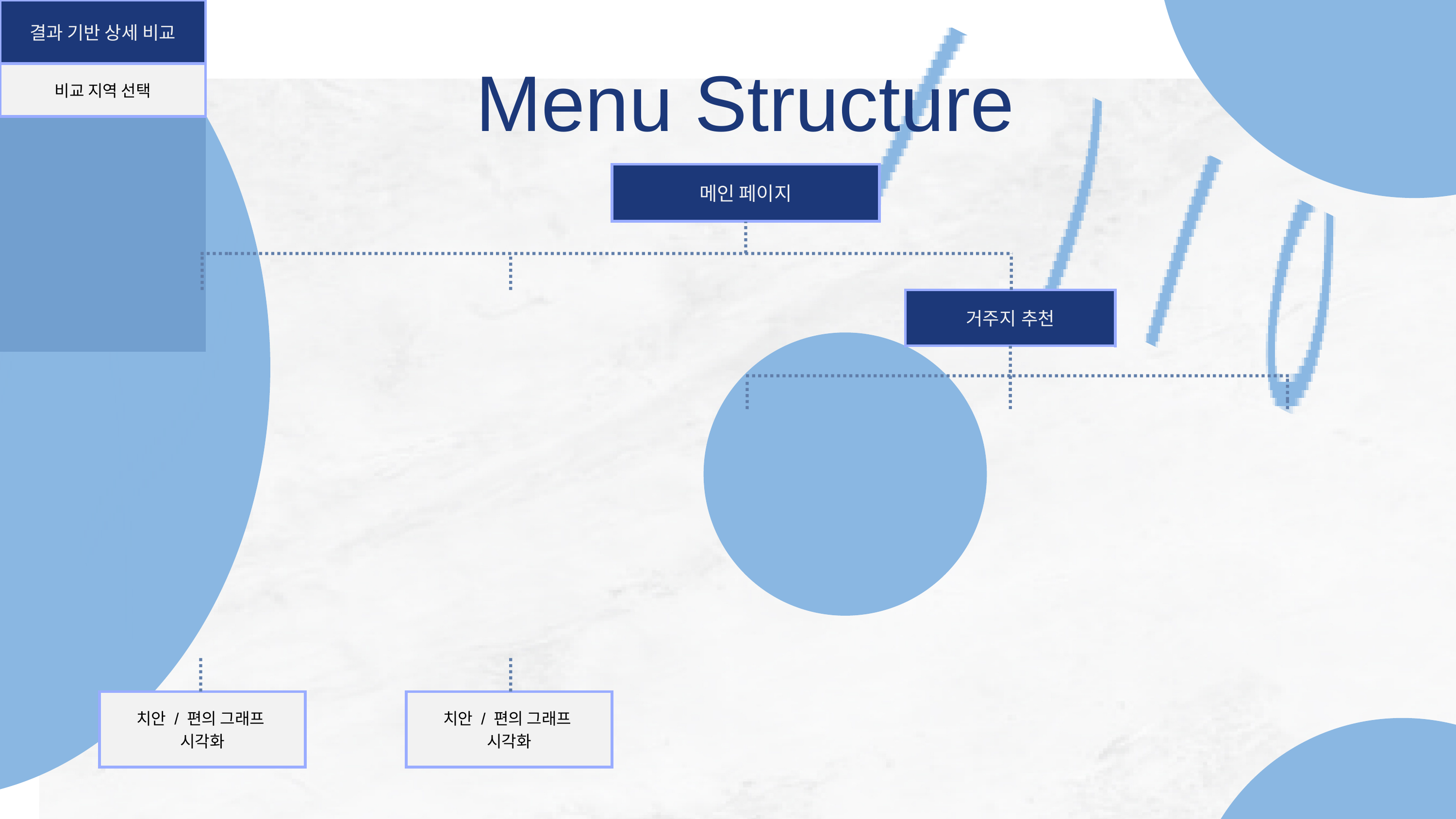

Menu Structure

| 메인 페이지 | 메인 페이지 | 메인 페이지 | 메인 페이지 |
| --- | --- | --- | --- |
| 메인 페이지 | 메인 페이지 | 메인 페이지 | 메인 페이지 |
| 메인 페이지 | 메인 페이지 | 메인 페이지 | 메인 페이지 |
| 메인 페이지 | 메인 페이지 | 메인 페이지 | 메인 페이지 |
| 메인 페이지 | 메인 페이지 | 메인 페이지 | 메인 페이지 |
| 메인 페이지 | 메인 페이지 | 메인 페이지 | 메인 페이지 |
| 메인 페이지 | 메인 페이지 | 메인 페이지 | 메인 페이지 |

| 지역구 화면 | 지역구 화면 | 지역구 화면 | 지역구 화면 |
| --- | --- | --- | --- |
| 밀집도 | 밀집도 | 밀집도 | 밀집도 |
| 밀집도 | 밀집도 | 밀집도 | 밀집도 |
| 밀집도 | 밀집도 | 밀집도 | 밀집도 |
| 밀집도 | 밀집도 | 밀집도 | 밀집도 |
| 밀집도 | 밀집도 | 밀집도 | 밀집도 |
| 밀집도 | 밀집도 | 밀집도 | 밀집도 |
| 평균가(전/월세) | 평균가(전/월세) | 평균가(전/월세) | 평균가(전/월세) |
| 치안 점수 | 치안 점수 | 치안 점수 | 치안 점수 |
| 편의 점수 | 편의 점수 | 편의 점수 | 편의 점수 |
| 상세 보기란 | 상세 보기란 | 상세 보기란 | 상세 보기란 |
| 행정동 화면 | 행정동 화면 | 행정동 화면 | 행정동 화면 |
| --- | --- | --- | --- |
| 밀집도 | 밀집도 | 밀집도 | 밀집도 |
| 밀집도 | 밀집도 | 밀집도 | 밀집도 |
| 밀집도 | 밀집도 | 밀집도 | 밀집도 |
| 밀집도 | 밀집도 | 밀집도 | 밀집도 |
| 밀집도 | 밀집도 | 밀집도 | 밀집도 |
| 밀집도 | 밀집도 | 밀집도 | 밀집도 |
| 평균가(전/월세) | 평균가(전/월세) | 평균가(전/월세) | 평균가(전/월세) |
| 치안 점수 | 치안 점수 | 치안 점수 | 치안 점수 |
| 편의 점수 | 편의 점수 | 편의 점수 | 편의 점수 |
| 상세 보기란 | 상세 보기란 | 상세 보기란 | 상세 보기란 |
| 거주지 추천 | 거주지 추천 | 거주지 추천 | 거주지 추천 |
| --- | --- | --- | --- |
| 거주지 추천 | 거주지 추천 | 거주지 추천 | 거주지 추천 |
| 거주지 추천 | 거주지 추천 | 거주지 추천 | 거주지 추천 |
| 거주지 추천 | 거주지 추천 | 거주지 추천 | 거주지 추천 |
| 거주지 추천 | 거주지 추천 | 거주지 추천 | 거주지 추천 |
| 거주지 추천 | 거주지 추천 | 거주지 추천 | 거주지 추천 |
| 거주지 추천 | 거주지 추천 | 거주지 추천 | 거주지 추천 |

| 사용자 입력창 | 사용자 입력창 | 사용자 입력창 | 사용자 입력창 |
| --- | --- | --- | --- |
| 전/월세 선택 | 전/월세 선택 | 전/월세 선택 | 전/월세 선택 |
| 전/월세 선택 | 전/월세 선택 | 전/월세 선택 | 전/월세 선택 |
| 전/월세 선택 | 전/월세 선택 | 전/월세 선택 | 전/월세 선택 |
| 전/월세 선택 | 전/월세 선택 | 전/월세 선택 | 전/월세 선택 |
| 전/월세 선택 | 전/월세 선택 | 전/월세 선택 | 전/월세 선택 |
| 전/월세 선택 | 전/월세 선택 | 전/월세 선택 | 전/월세 선택 |
| 보증금 / 월세비 선택 | 보증금 / 월세비 선택 | 보증금 / 월세비 선택 | 보증금 / 월세비 선택 |
| 치안도 수치 선택 | 치안도 수치 선택 | 치안도 수치 선택 | 치안도 수치 선택 |
| 편의도 수치 선택 | 편의도 수치 선택 | 편의도 수치 선택 | 편의도 수치 선택 |
| 입력 기반 결과창 | 입력 기반 결과창 | 입력 기반 결과창 | 입력 기반 결과창 |
| --- | --- | --- | --- |
| 총 3개 지역 추천 | 총 3개 지역 추천 | 총 3개 지역 추천 | 총 3개 지역 추천 |
| 총 3개 지역 추천 | 총 3개 지역 추천 | 총 3개 지역 추천 | 총 3개 지역 추천 |
| 총 3개 지역 추천 | 총 3개 지역 추천 | 총 3개 지역 추천 | 총 3개 지역 추천 |
| 총 3개 지역 추천 | 총 3개 지역 추천 | 총 3개 지역 추천 | 총 3개 지역 추천 |
| 총 3개 지역 추천 | 총 3개 지역 추천 | 총 3개 지역 추천 | 총 3개 지역 추천 |
| 총 3개 지역 추천 | 총 3개 지역 추천 | 총 3개 지역 추천 | 총 3개 지역 추천 |
| 평균 보증금 가격 | 평균 보증금 가격 | 평균 보증금 가격 | 평균 보증금 가격 |
| 평균 월세비 가격 | 평균 월세비 가격 | 평균 월세비 가격 | 평균 월세비 가격 |
| 상세 비교란 | 상세 비교란 | 상세 비교란 | 상세 비교란 |
| 결과 기반 상세 비교 | 결과 기반 상세 비교 | 결과 기반 상세 비교 | 결과 기반 상세 비교 |
| --- | --- | --- | --- |
| 비교 지역 선택 | 비교 지역 선택 | 비교 지역 선택 | 비교 지역 선택 |
| 비교 지역 선택 | 비교 지역 선택 | 비교 지역 선택 | 비교 지역 선택 |
| 비교 지역 선택 | 비교 지역 선택 | 비교 지역 선택 | 비교 지역 선택 |
| 비교 지역 선택 | 비교 지역 선택 | 비교 지역 선택 | 비교 지역 선택 |
| 비교 지역 선택 | 비교 지역 선택 | 비교 지역 선택 | 비교 지역 선택 |
| 비교 지역 선택 | 비교 지역 선택 | 비교 지역 선택 | 비교 지역 선택 |
| 치안도 비교 | 치안도 비교 | 치안도 비교 | 치안도 비교 |
| 편의도 비교 | 편의도 비교 | 편의도 비교 | 편의도 비교 |
| 평균 전세금 비교 | 평균 전세금 비교 | 평균 전세금 비교 | 평균 전세금 비교 |
| 평균 월세금 비교 | 평균 월세금 비교 | 평균 월세금 비교 | 평균 월세금 비교 |

| 치안 / 편의 그래프 시각화 | 치안 / 편의 그래프 시각화 | 치안 / 편의 그래프 시각화 | 치안 / 편의 그래프 시각화 |
| --- | --- | --- | --- |
| 치안 / 편의 그래프 시각화 | 치안 / 편의 그래프 시각화 | 치안 / 편의 그래프 시각화 | 치안 / 편의 그래프 시각화 |
| 치안 / 편의 그래프 시각화 | 치안 / 편의 그래프 시각화 | 치안 / 편의 그래프 시각화 | 치안 / 편의 그래프 시각화 |
| 치안 / 편의 그래프 시각화 | 치안 / 편의 그래프 시각화 | 치안 / 편의 그래프 시각화 | 치안 / 편의 그래프 시각화 |
| 치안 / 편의 그래프 시각화 | 치안 / 편의 그래프 시각화 | 치안 / 편의 그래프 시각화 | 치안 / 편의 그래프 시각화 |
| 치안 / 편의 그래프 시각화 | 치안 / 편의 그래프 시각화 | 치안 / 편의 그래프 시각화 | 치안 / 편의 그래프 시각화 |
| 치안 / 편의 그래프 시각화 | 치안 / 편의 그래프 시각화 | 치안 / 편의 그래프 시각화 | 치안 / 편의 그래프 시각화 |
| 치안 / 편의 그래프 시각화 | 치안 / 편의 그래프 시각화 | 치안 / 편의 그래프 시각화 | 치안 / 편의 그래프 시각화 |
| --- | --- | --- | --- |
| 치안 / 편의 그래프 시각화 | 치안 / 편의 그래프 시각화 | 치안 / 편의 그래프 시각화 | 치안 / 편의 그래프 시각화 |
| 치안 / 편의 그래프 시각화 | 치안 / 편의 그래프 시각화 | 치안 / 편의 그래프 시각화 | 치안 / 편의 그래프 시각화 |
| 치안 / 편의 그래프 시각화 | 치안 / 편의 그래프 시각화 | 치안 / 편의 그래프 시각화 | 치안 / 편의 그래프 시각화 |
| 치안 / 편의 그래프 시각화 | 치안 / 편의 그래프 시각화 | 치안 / 편의 그래프 시각화 | 치안 / 편의 그래프 시각화 |
| 치안 / 편의 그래프 시각화 | 치안 / 편의 그래프 시각화 | 치안 / 편의 그래프 시각화 | 치안 / 편의 그래프 시각화 |
| 치안 / 편의 그래프 시각화 | 치안 / 편의 그래프 시각화 | 치안 / 편의 그래프 시각화 | 치안 / 편의 그래프 시각화 |